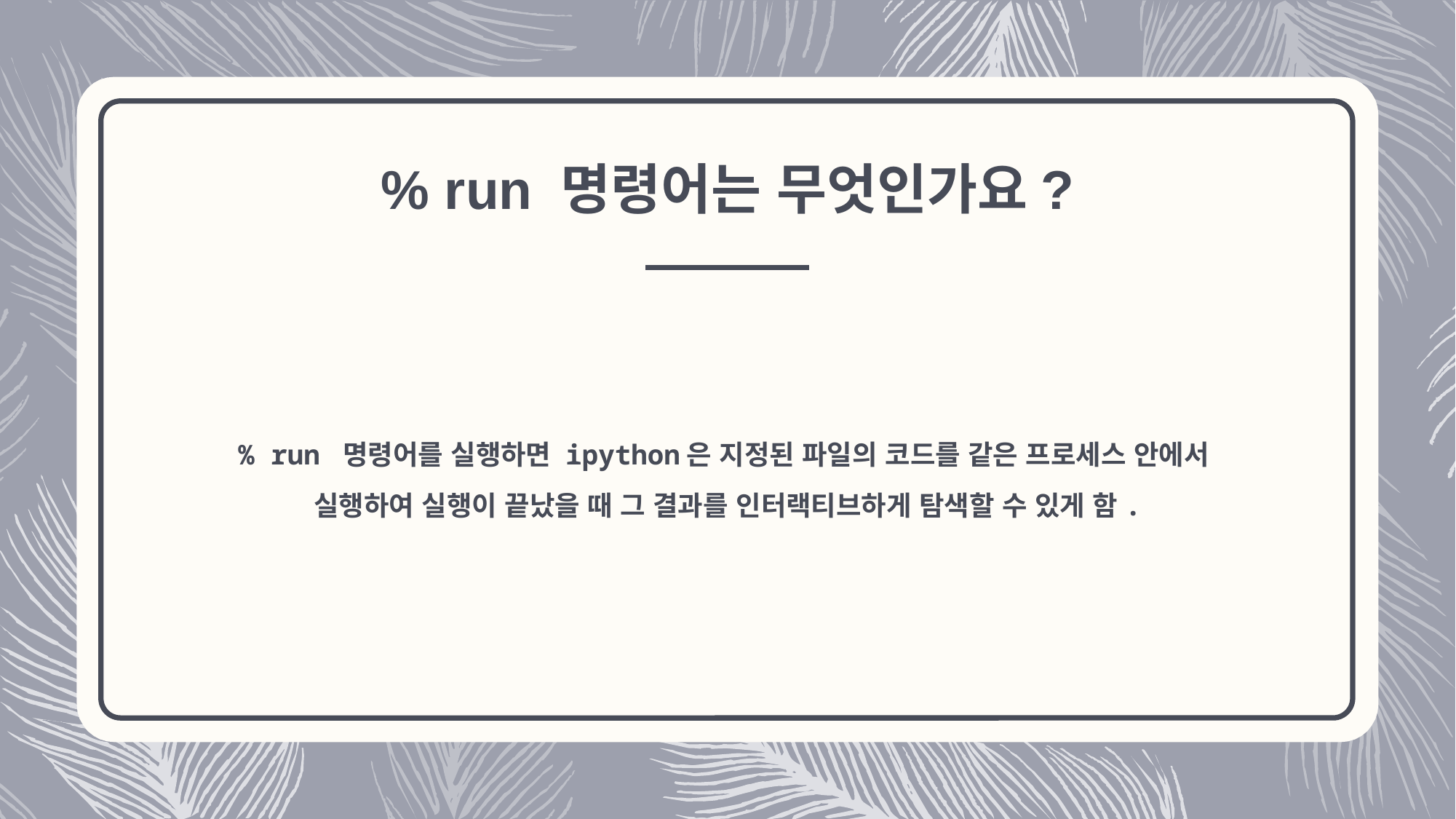

# % run 명령어는 무엇인가요?
% run 명령어를 실행하면 ipython은 지정된 파일의 코드를 같은 프로세스 안에서
실행하여 실행이 끝났을 때 그 결과를 인터랙티브하게 탐색할 수 있게 함.